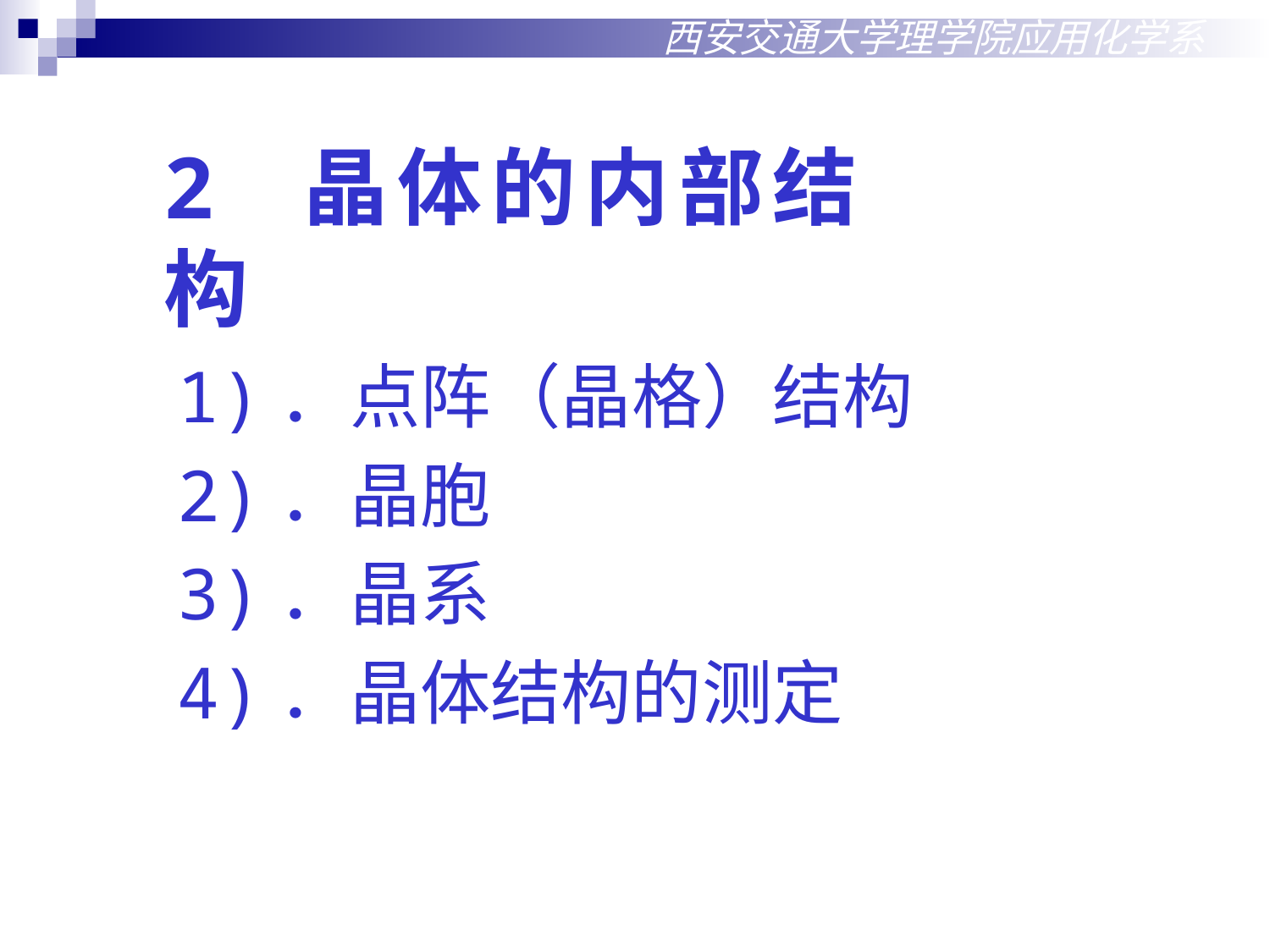

西安交通大学理学院应用化学系
2 晶体的内部结构
1)．点阵（晶格）结构
2)．晶胞
3)．晶系
4)．晶体结构的测定